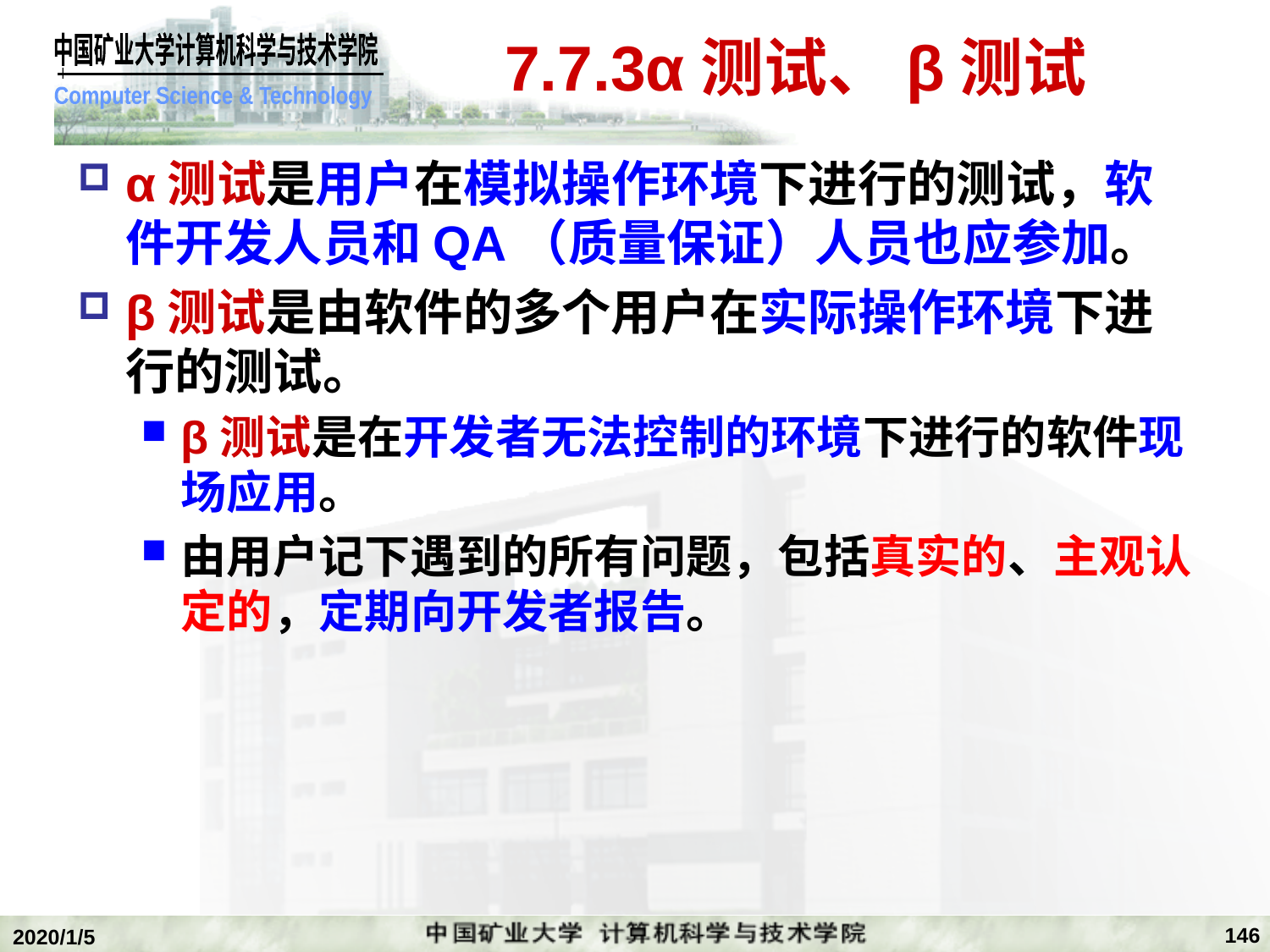

# 7.7.3α测试、β测试
α测试是用户在模拟操作环境下进行的测试，软件开发人员和QA（质量保证）人员也应参加。
β测试是由软件的多个用户在实际操作环境下进行的测试。
β测试是在开发者无法控制的环境下进行的软件现场应用。
由用户记下遇到的所有问题，包括真实的、主观认定的，定期向开发者报告。
146
2020/1/5